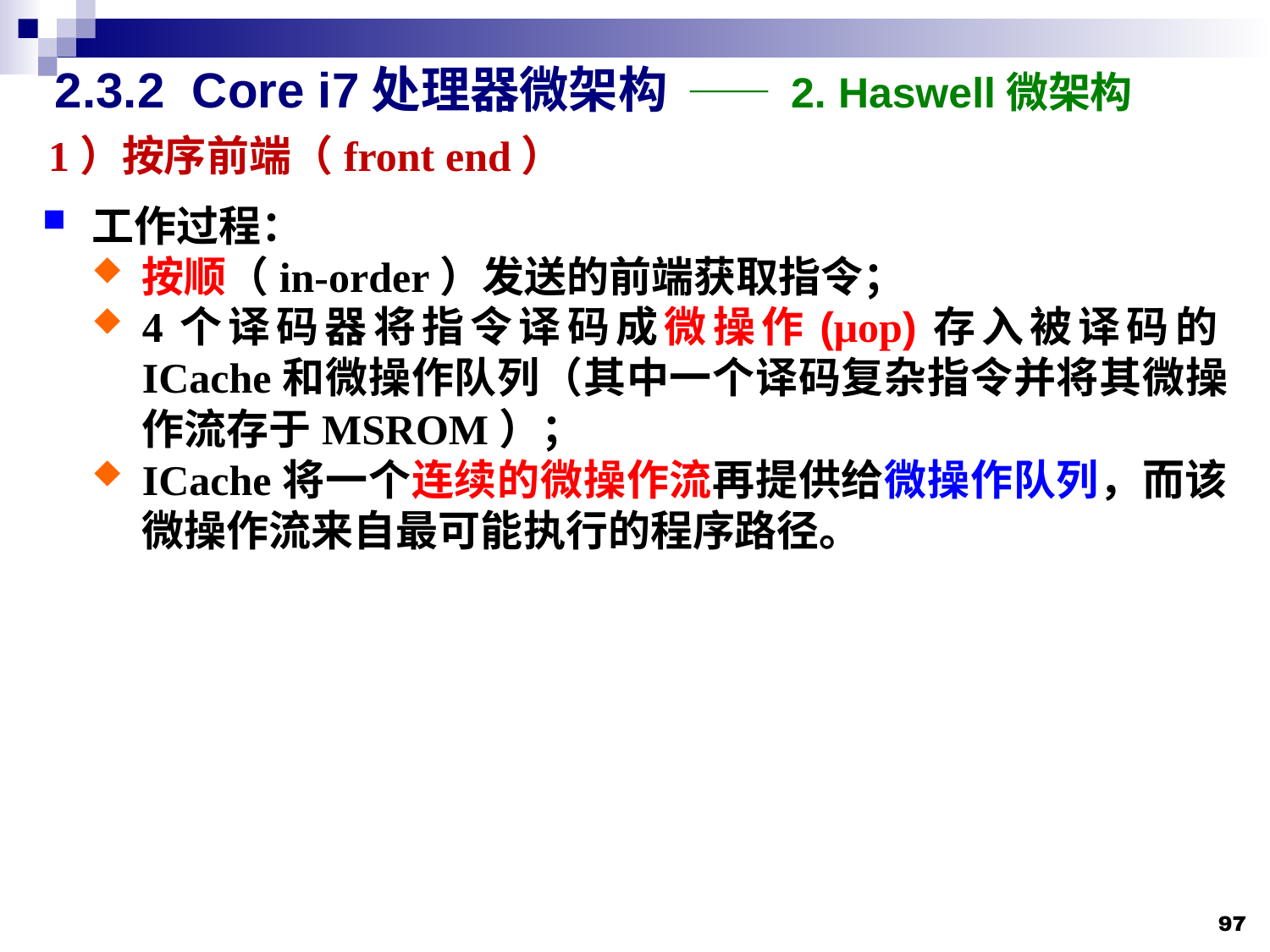

2.3.2  Core i7处理器微架构  —— 2. Haswell微架构
1）按序前端（front end）
工作过程：
按顺（in-order）发送的前端获取指令；
4个译码器将指令译码成微操作(μop)存入被译码的ICache和微操作队列（其中一个译码复杂指令并将其微操作流存于MSROM）；
ICache将一个连续的微操作流再提供给微操作队列，而该微操作流来自最可能执行的程序路径。
97